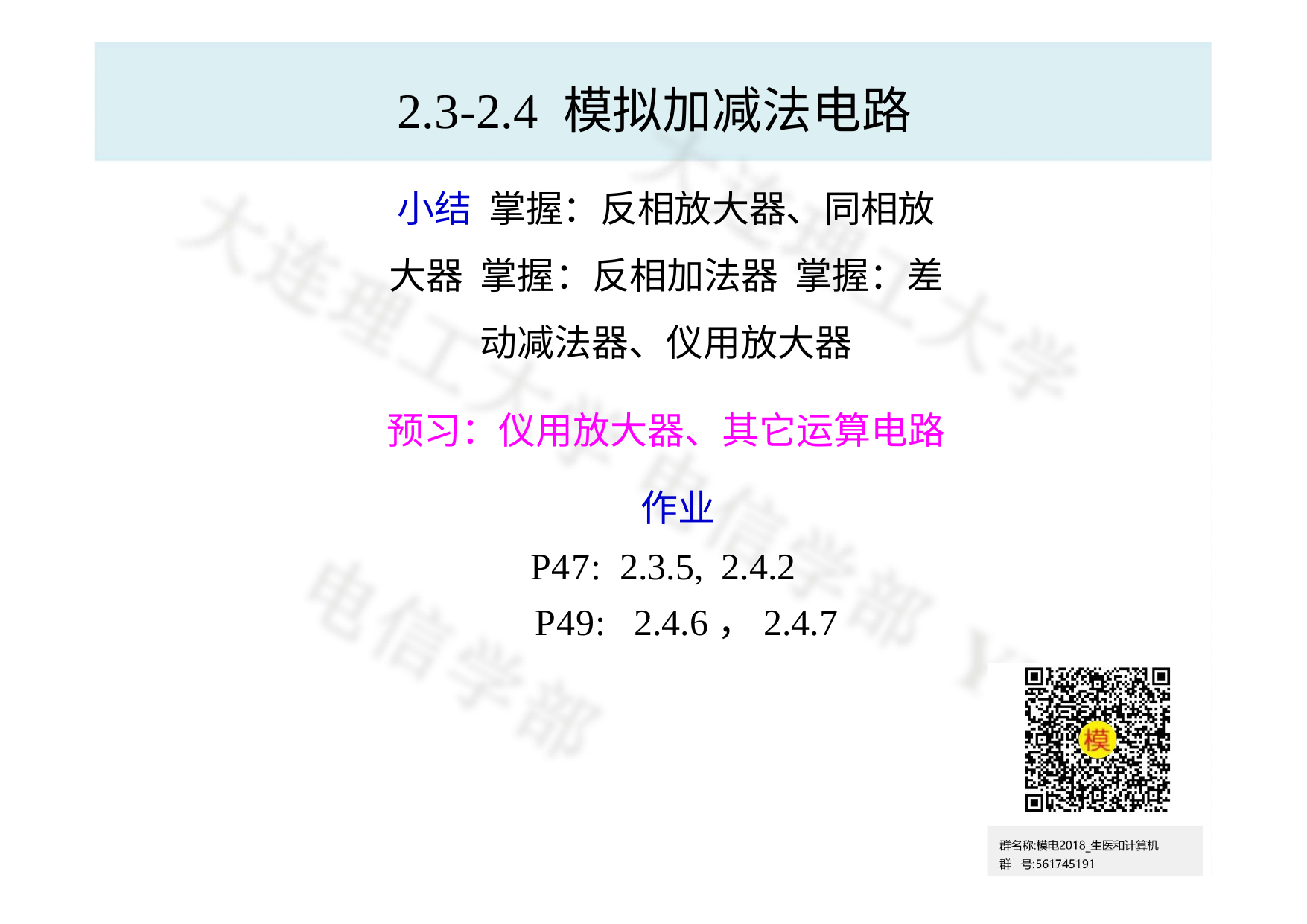

# 2.3-2.4 模拟加减法电路
小结  掌握：反相放大器、同相放大器  掌握：反相加法器  掌握：差动减法器、仪用放大器

预习：仪用放大器、其它运算电路
作业
P47: 2.3.5, 2.4.2  P49:  2.4.6，2.4.7

19